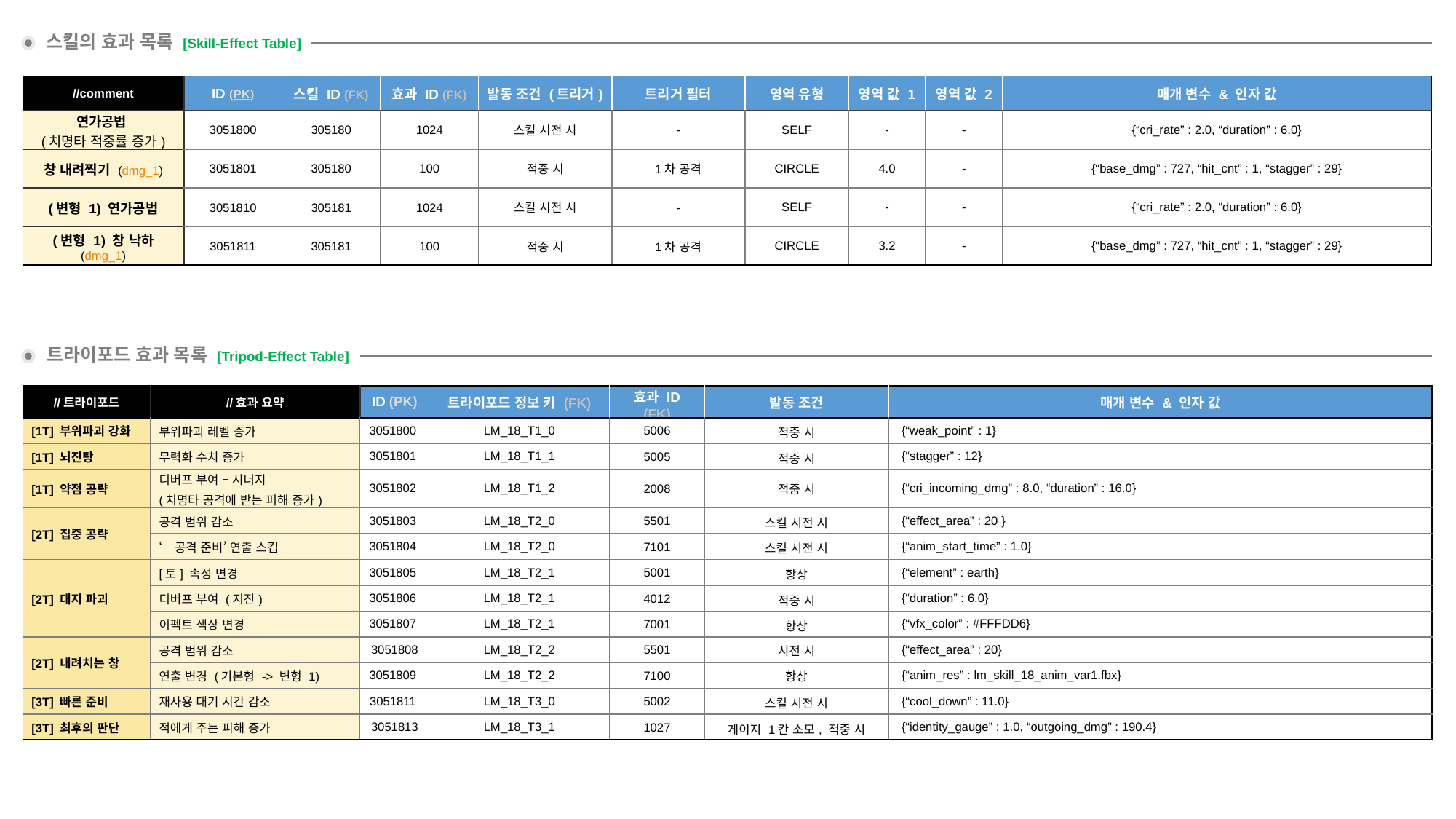

스킬의 효과 목록 [Skill-Effect Table]

| //comment | ID (PK) | 스킬 ID (FK) | 효과 ID (FK) | 발동 조건 (트리거) | 트리거 필터 | 영역 유형 | 영역 값 1 | 영역 값 2 | 매개 변수 & 인자 값 |
| --- | --- | --- | --- | --- | --- | --- | --- | --- | --- |
| 연가공법 (치명타 적중률 증가) | 3051800 | 305180 | 1024 | 스킬 시전 시 | - | SELF | - | - | {“cri\_rate” : 2.0, “duration” : 6.0} |
| 창 내려찍기 (dmg\_1) | 3051801 | 305180 | 100 | 적중 시 | 1차 공격 | CIRCLE | 4.0 | - | {“base\_dmg” : 727, “hit\_cnt” : 1, “stagger” : 29} |
| (변형 1) 연가공법 | 3051810 | 305181 | 1024 | 스킬 시전 시 | - | SELF | - | - | {“cri\_rate” : 2.0, “duration” : 6.0} |
| (변형 1) 창 낙하 (dmg\_1) | 3051811 | 305181 | 100 | 적중 시 | 1차 공격 | CIRCLE | 3.2 | - | {“base\_dmg” : 727, “hit\_cnt” : 1, “stagger” : 29} |
트라이포드 효과 목록 [Tripod-Effect Table]

| //트라이포드 | //효과 요약 | ID (PK) | 트라이포드 정보 키 (FK) | 효과 ID (FK) | 발동 조건 | 매개 변수 & 인자 값 |
| --- | --- | --- | --- | --- | --- | --- |
| [1T] 부위파괴 강화 | 부위파괴 레벨 증가 | 3051800 | LM\_18\_T1\_0 | 5006 | 적중 시 | {“weak\_point” : 1} |
| [1T] 뇌진탕 | 무력화 수치 증가 | 3051801 | LM\_18\_T1\_1 | 5005 | 적중 시 | {“stagger” : 12} |
| [1T] 약점 공략 | 디버프 부여 – 시너지 (치명타 공격에 받는 피해 증가) | 3051802 | LM\_18\_T1\_2 | 2008 | 적중 시 | {“cri\_incoming\_dmg” : 8.0, “duration” : 16.0} |
| [2T] 집중 공략 | 공격 범위 감소 | 3051803 | LM\_18\_T2\_0 | 5501 | 스킬 시전 시 | {“effect\_area” : 20 } |
|  | ‘공격 준비’ 연출 스킵 | 3051804 | LM\_18\_T2\_0 | 7101 | 스킬 시전 시 | {“anim\_start\_time” : 1.0} |
| [2T] 대지 파괴 | [토] 속성 변경 | 3051805 | LM\_18\_T2\_1 | 5001 | 항상 | {“element” : earth} |
|  | 디버프 부여 (지진) | 3051806 | LM\_18\_T2\_1 | 4012 | 적중 시 | {“duration” : 6.0} |
|  | 이펙트 색상 변경 | 3051807 | LM\_18\_T2\_1 | 7001 | 항상 | {“vfx\_color” : #FFFDD6} |
| [2T] 내려치는 창 | 공격 범위 감소 | 3051808 | LM\_18\_T2\_2 | 5501 | 시전 시 | {“effect\_area” : 20} |
|  | 연출 변경 (기본형 -> 변형 1) | 3051809 | LM\_18\_T2\_2 | 7100 | 항상 | {“anim\_res” : lm\_skill\_18\_anim\_var1.fbx} |
| [3T] 빠른 준비 | 재사용 대기 시간 감소 | 3051811 | LM\_18\_T3\_0 | 5002 | 스킬 시전 시 | {“cool\_down” : 11.0} |
| [3T] 최후의 판단 | 적에게 주는 피해 증가 | 3051813 | LM\_18\_T3\_1 | 1027 | 게이지 1칸 소모, 적중 시 | {“identity\_gauge” : 1.0, “outgoing\_dmg” : 190.4} |